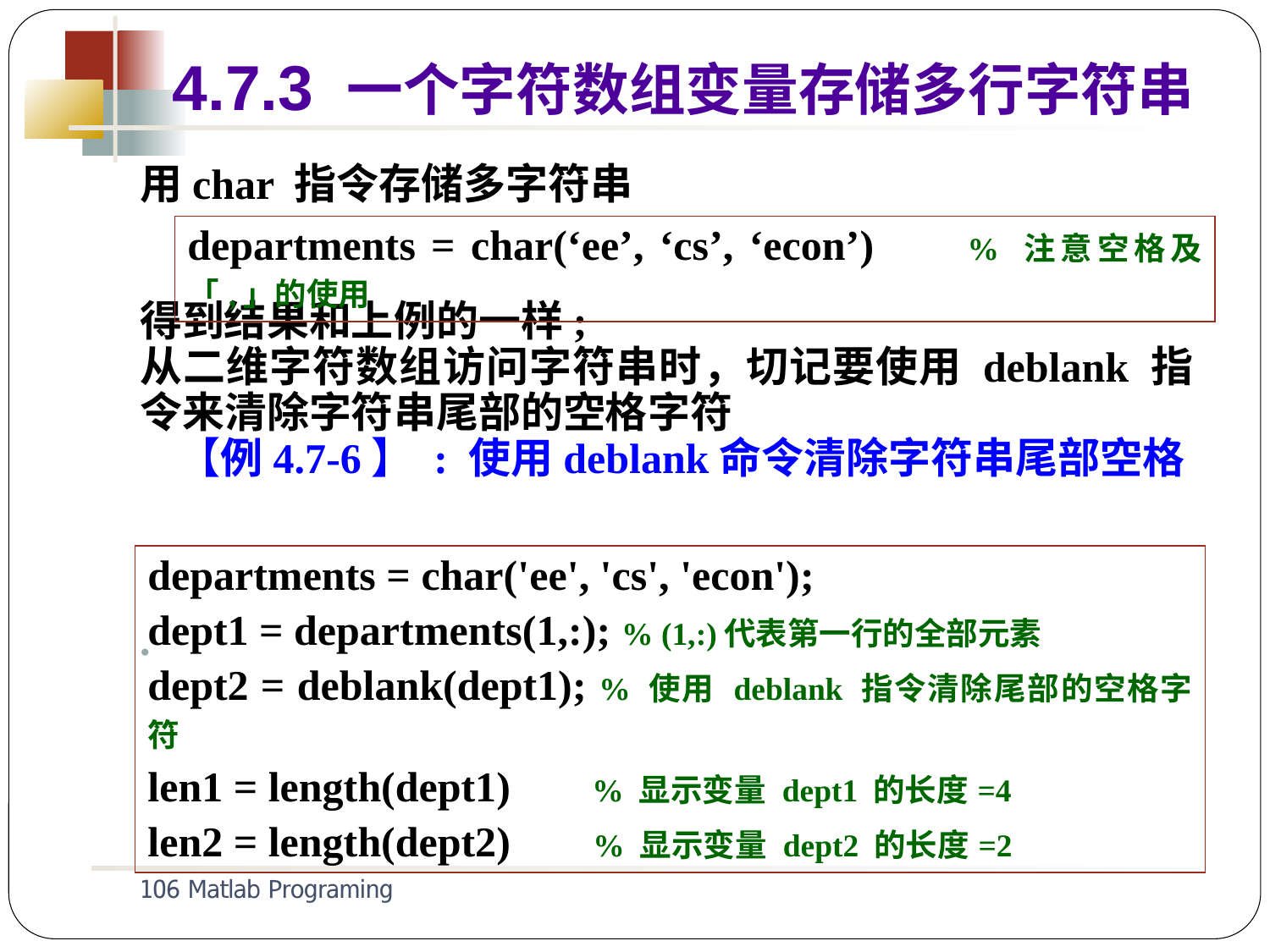

4.7.3 一个字符数组变量存储多行字符串
用char 指令存储多字符串

得到结果和上例的一样;
从二维字符数组访问字符串时，切记要使用 deblank 指令来清除字符串尾部的空格字符
   【例4.7-6】 : 使用deblank命令清除字符串尾部空格

.
| departments = char(‘ee’, ‘cs’, ‘econ’) % 注意空格及「,」的使用 |
| --- |
| departments = char('ee', 'cs', 'econ'); dept1 = departments(1,:); % (1,:)代表第一行的全部元素 dept2 = deblank(dept1); % 使用 deblank 指令清除尾部的空格字符 len1 = length(dept1) % 显示变量 dept1 的长度=4 len2 = length(dept2) % 显示变量 dept2 的长度=2 |
| --- |
106 Matlab Programing